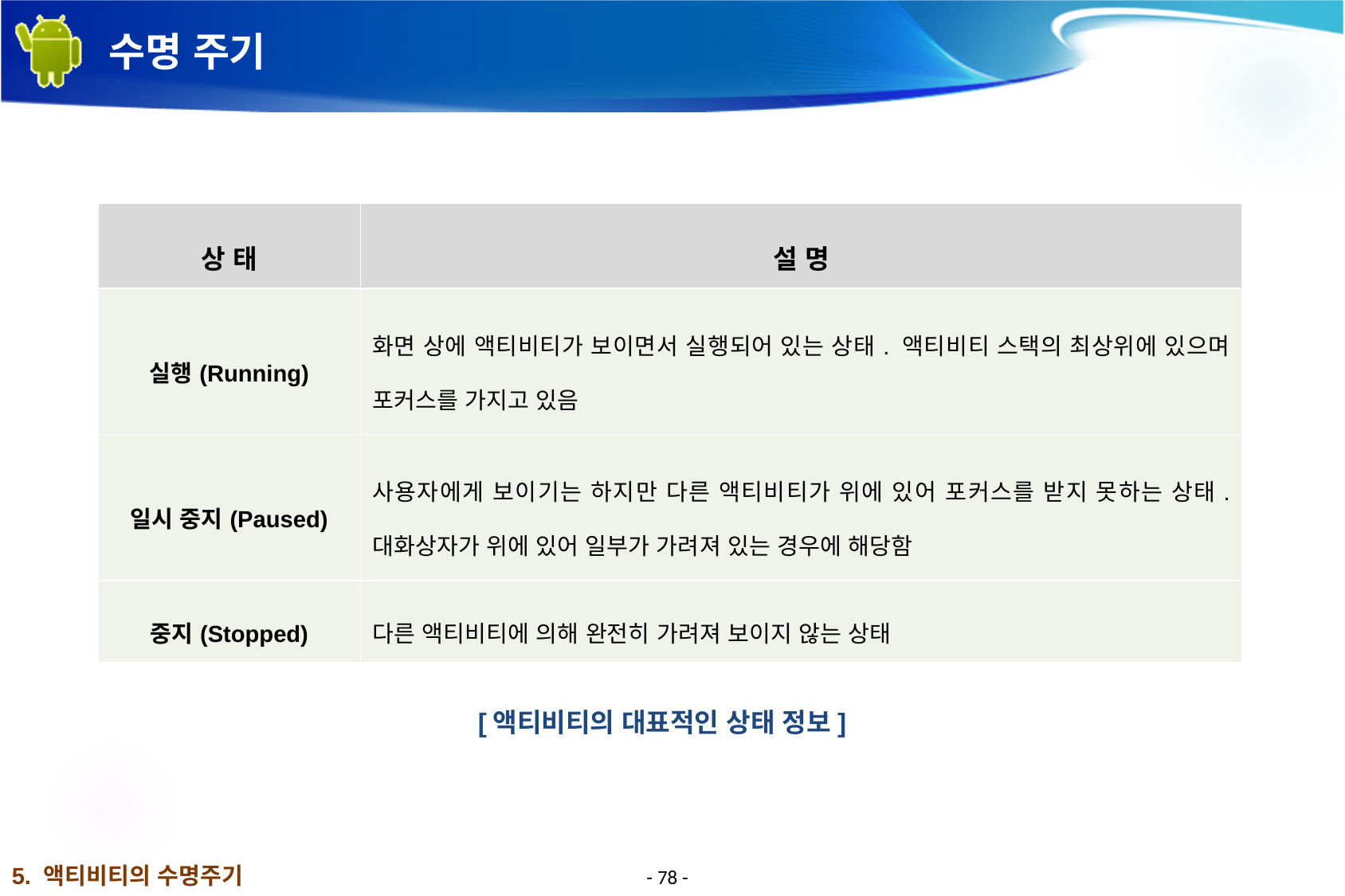

# 수명 주기
| 상 태 | 설 명 |
| --- | --- |
| 실행(Running) | 화면 상에 액티비티가 보이면서 실행되어 있는 상태. 액티비티 스택의 최상위에 있으며 포커스를 가지고 있음 |
| 일시 중지(Paused) | 사용자에게 보이기는 하지만 다른 액티비티가 위에 있어 포커스를 받지 못하는 상태. 대화상자가 위에 있어 일부가 가려져 있는 경우에 해당함 |
| 중지(Stopped) | 다른 액티비티에 의해 완전히 가려져 보이지 않는 상태 |
[액티비티의 대표적인 상태 정보]
5. 액티비티의 수명주기